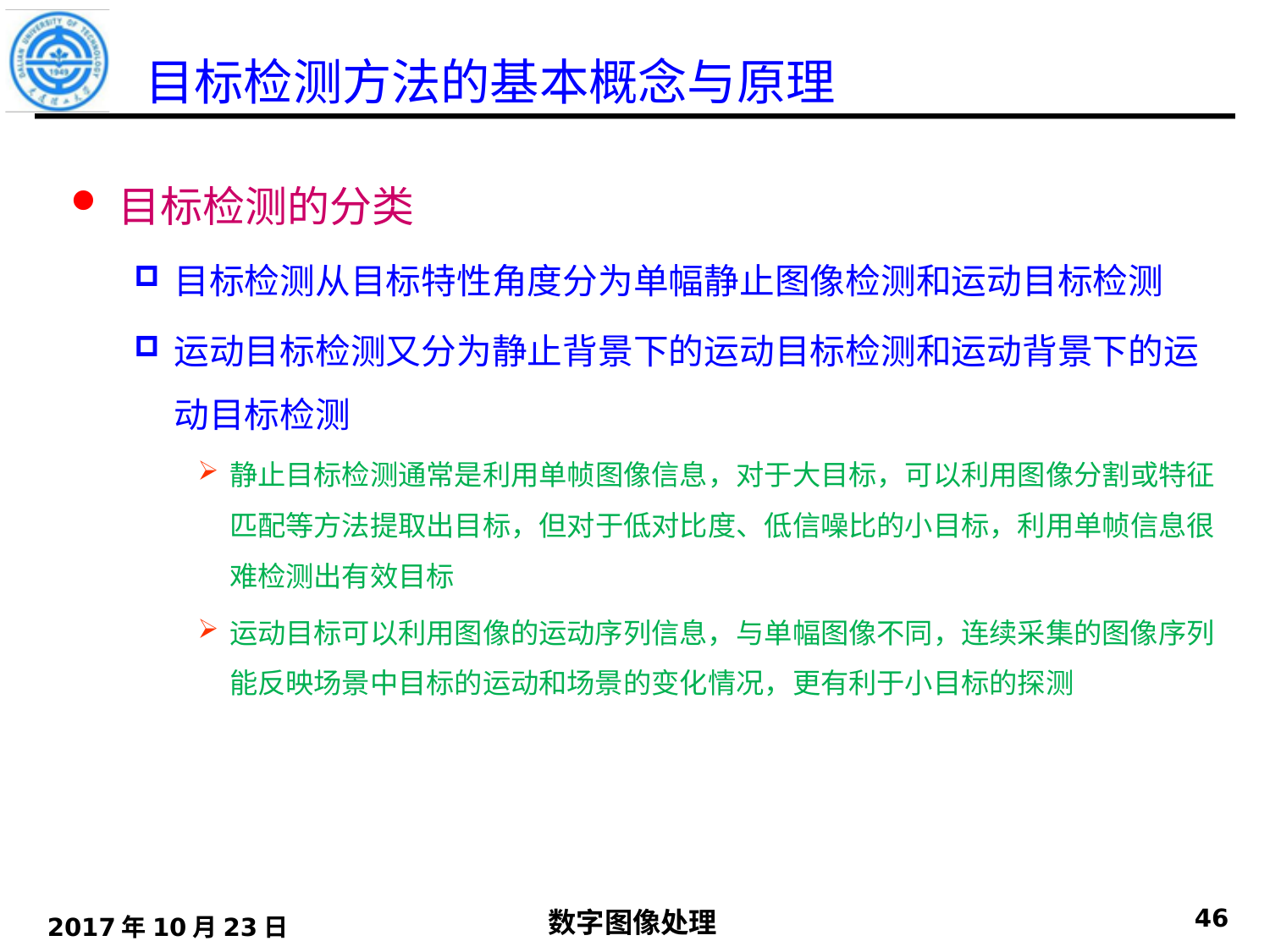

# 目标检测方法的基本概念与原理
目标检测的分类
目标检测从目标特性角度分为单幅静止图像检测和运动目标检测
运动目标检测又分为静止背景下的运动目标检测和运动背景下的运动目标检测
静止目标检测通常是利用单帧图像信息，对于大目标，可以利用图像分割或特征匹配等方法提取出目标，但对于低对比度、低信噪比的小目标，利用单帧信息很难检测出有效目标
运动目标可以利用图像的运动序列信息，与单幅图像不同，连续采集的图像序列能反映场景中目标的运动和场景的变化情况，更有利于小目标的探测